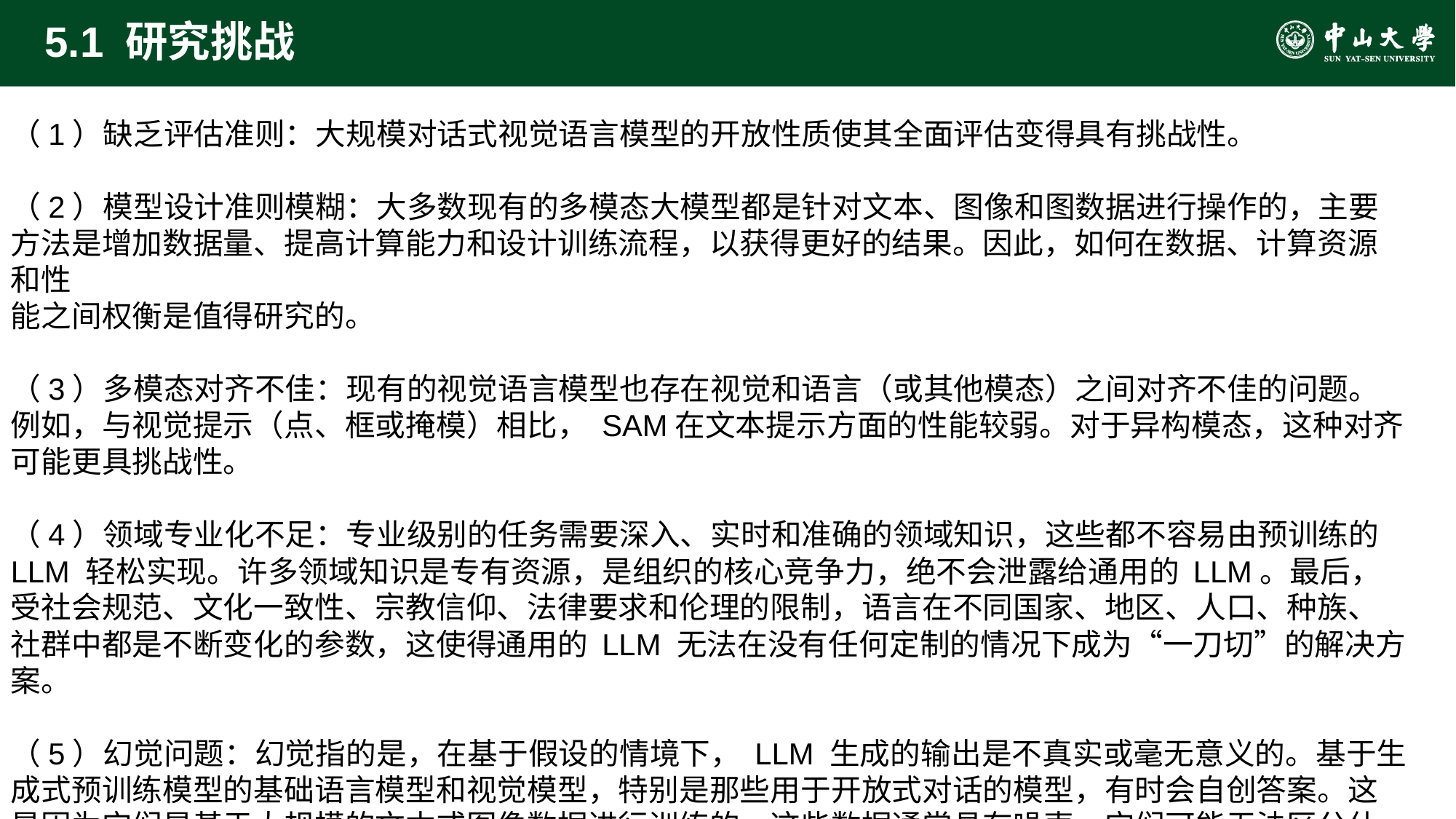

# 5.1 研究挑战
（1）缺乏评估准则：大规模对话式视觉语言模型的开放性质使其全面评估变得具有挑战性。

（2）模型设计准则模糊：大多数现有的多模态大模型都是针对文本、图像和图数据进行操作的，主要方法是增加数据量、提高计算能力和设计训练流程，以获得更好的结果。因此，如何在数据、计算资源和性
能之间权衡是值得研究的。

（3）多模态对齐不佳：现有的视觉语言模型也存在视觉和语言（或其他模态）之间对齐不佳的问题。例如，与视觉提示（点、框或掩模）相比， SAM在文本提示方面的性能较弱。对于异构模态，这种对齐
可能更具挑战性。

（4）领域专业化不足：专业级别的任务需要深入、实时和准确的领域知识，这些都不容易由预训练的 LLM 轻松实现。许多领域知识是专有资源，是组织的核心竞争力，绝不会泄露给通用的 LLM。最后，受社会规范、文化一致性、宗教信仰、法律要求和伦理的限制，语言在不同国家、地区、人口、种族、社群中都是不断变化的参数，这使得通用的 LLM 无法在没有任何定制的情况下成为“一刀切”的解决方案。

（5）幻觉问题：幻觉指的是，在基于假设的情境下， LLM 生成的输出是不真实或毫无意义的。基于生成式预训练模型的基础语言模型和视觉模型，特别是那些用于开放式对话的模型，有时会自创答案。这是因为它们是基于大规模的文本或图像数据进行训练的，这些数据通常具有噪声，它们可能无法区分什么是真实的，什么是虚构的。